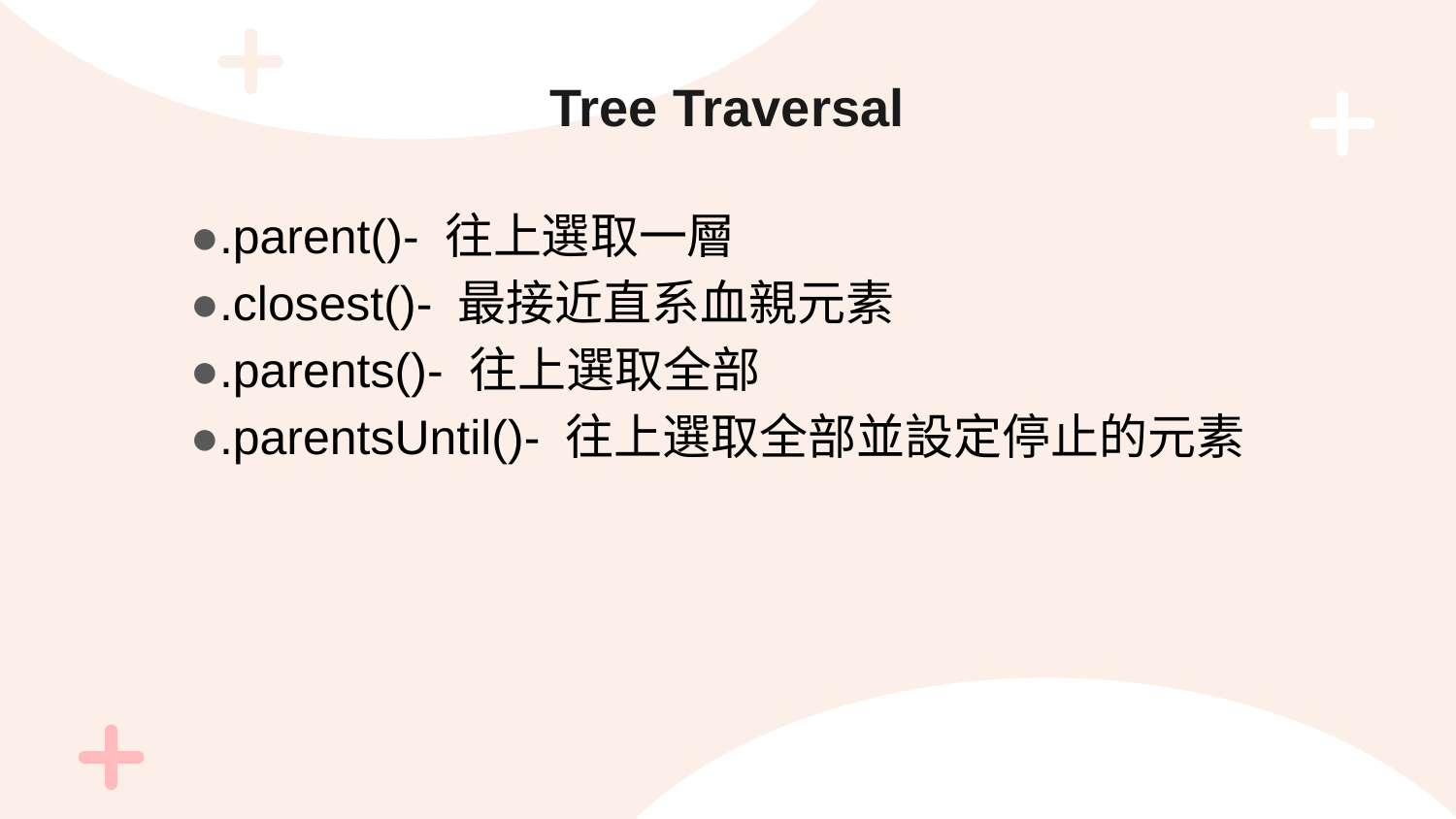

# Tree Traversal
●.parent()- 往上選取一層
●.closest()- 最接近直系血親元素
●.parents()- 往上選取全部
●.parentsUntil()- 往上選取全部並設定停止的元素